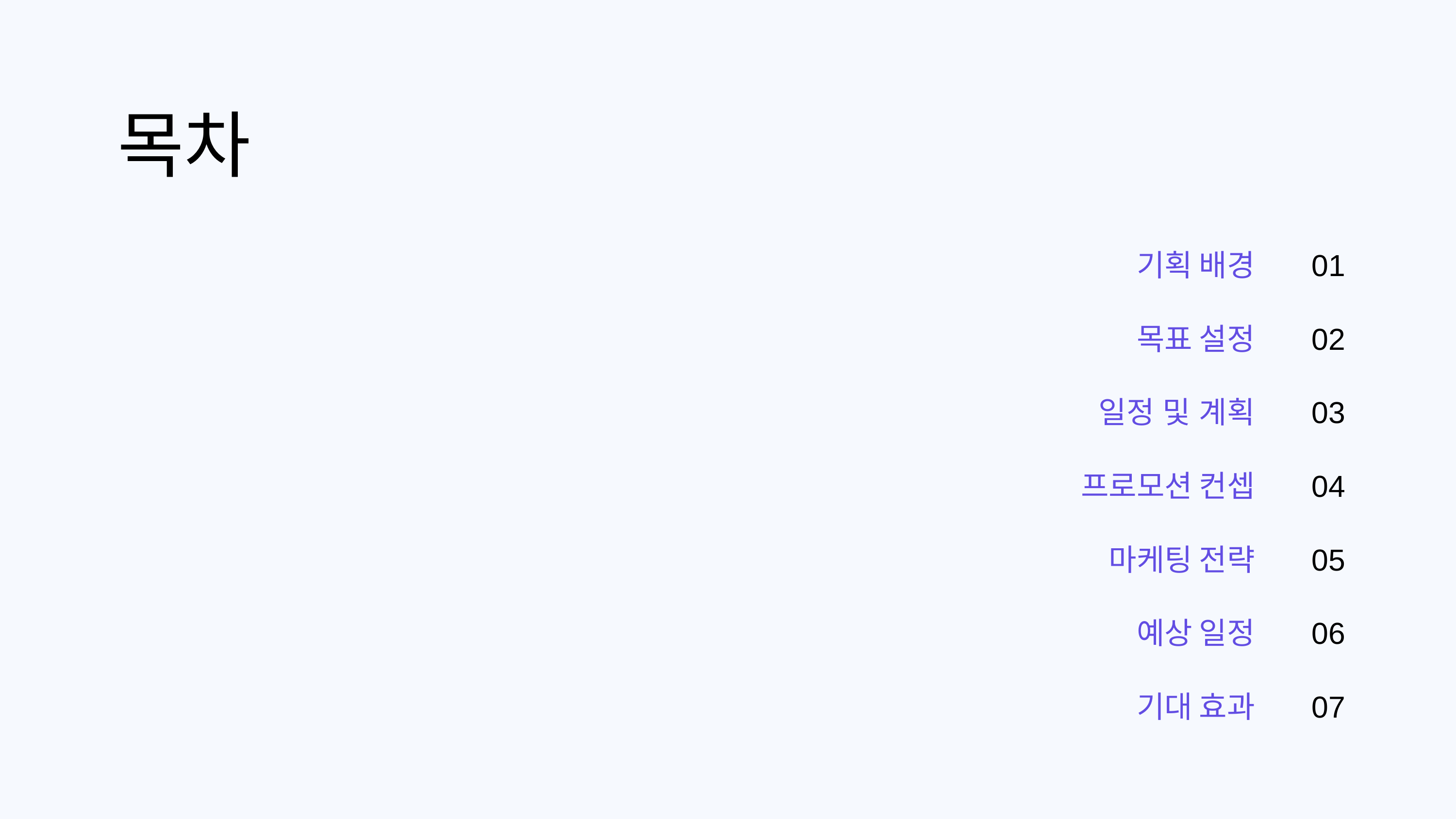

목차
기획 배경
01
목표 설정
02
일정 및 계획
03
프로모션 컨셉
04
마케팅 전략
05
예상 일정
06
기대 효과
07